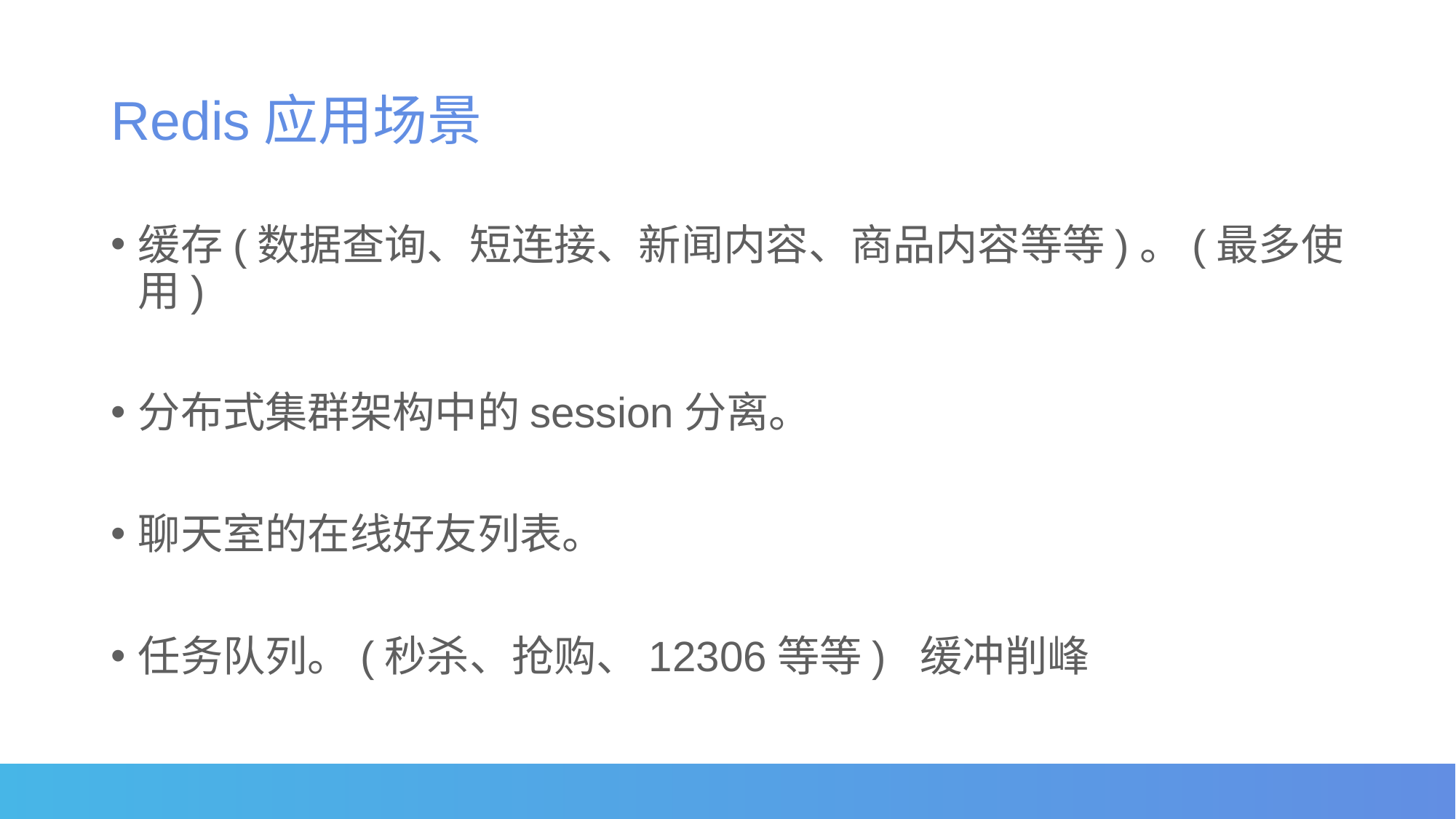

Redis应用场景
缓存(数据查询、短连接、新闻内容、商品内容等等)。(最多使用)

分布式集群架构中的session分离。

聊天室的在线好友列表。

任务队列。(秒杀、抢购、12306等等)  缓冲削峰